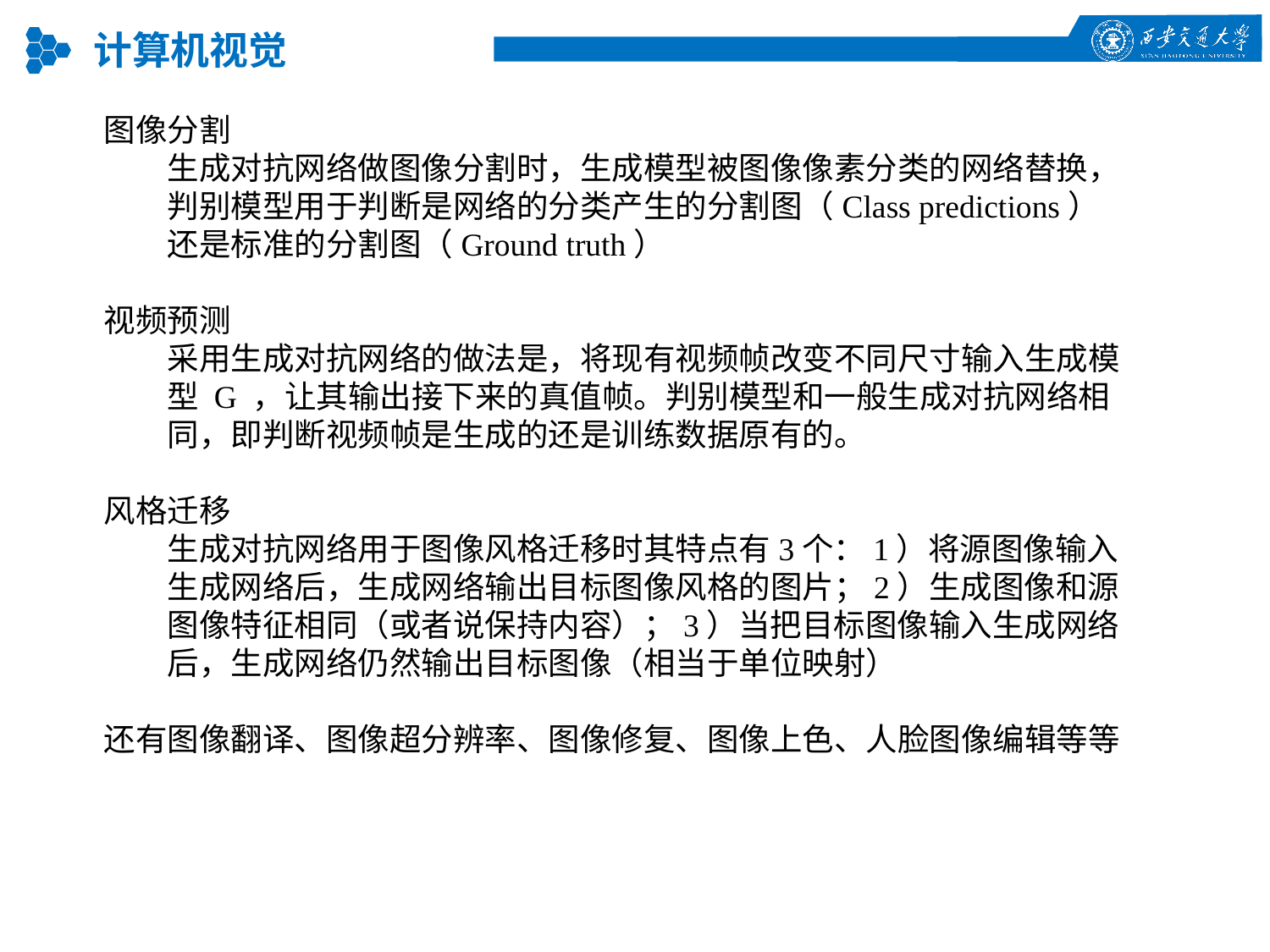

计算机视觉

图像分割
生成对抗网络做图像分割时，生成模型被图像像素分类的网络替换，判别模型用于判断是网络的分类产生的分割图（Class predictions）还是标准的分割图（Ground truth）

视频预测
采用生成对抗网络的做法是，将现有视频帧改变不同尺寸输入生成模型 G ，让其输出接下来的真值帧。判别模型和一般生成对抗网络相同，即判断视频帧是生成的还是训练数据原有的。

风格迁移
生成对抗网络用于图像风格迁移时其特点有3个：1）将源图像输入生成网络后，生成网络输出目标图像风格的图片；2）生成图像和源图像特征相同（或者说保持内容）；3）当把目标图像输入生成网络后，生成网络仍然输出目标图像（相当于单位映射）

还有图像翻译、图像超分辨率、图像修复、图像上色、人脸图像编辑等等